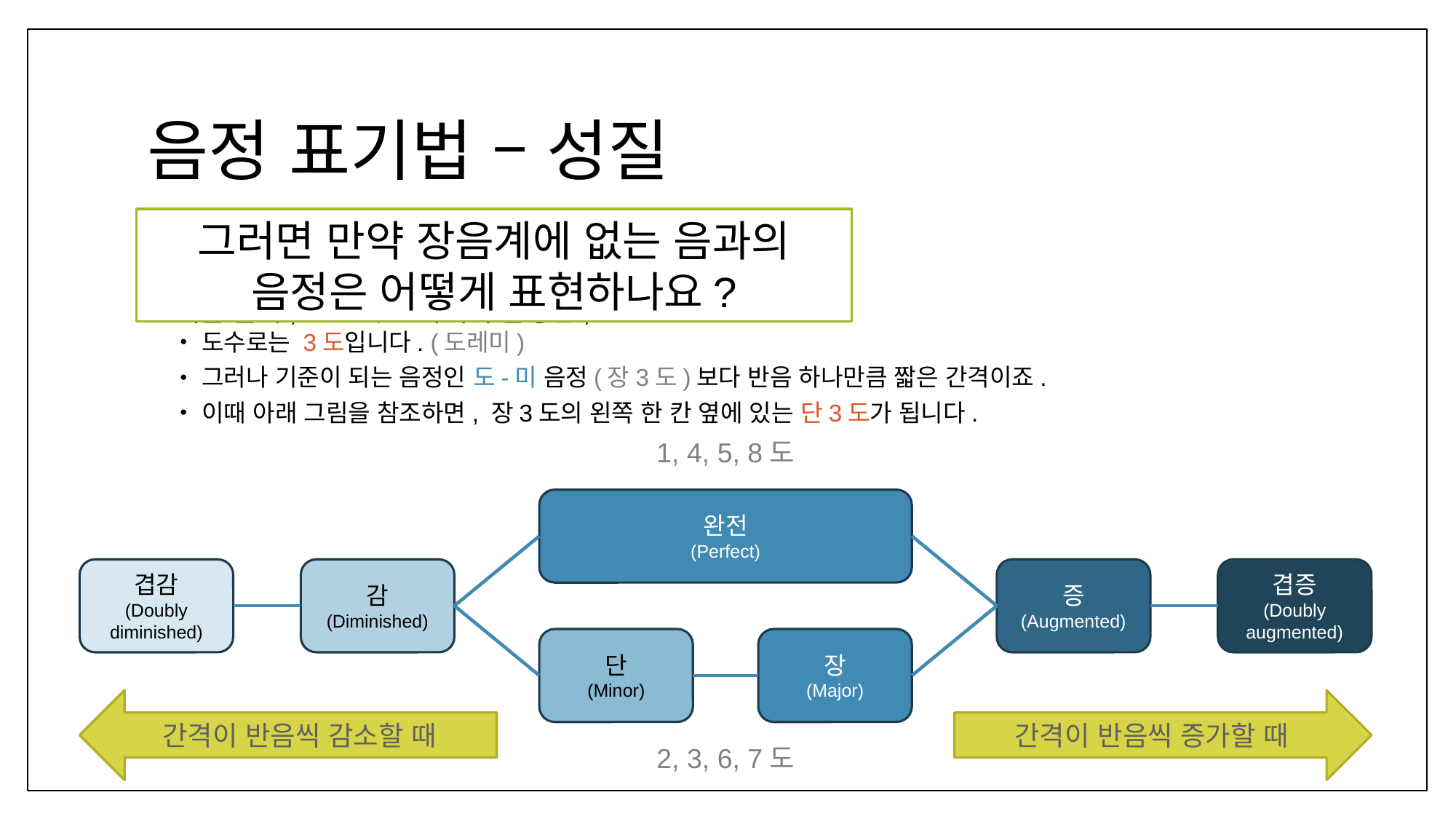

# 음정 표기법 – 성질
그러면 만약 장음계에 없는 음과의 음정은 어떻게 표현하나요?

예를 들어, 도-미♭ 사이의 음정은,
도수로는 3도입니다. (도레미)
그러나 기준이 되는 음정인 도-미 음정(장3도)보다 반음 하나만큼 짧은 간격이죠.
이때 아래 그림을 참조하면, 장3도의 왼쪽 한 칸 옆에 있는 단3도가 됩니다.

1, 4, 5, 8도
완전
(Perfect)
겹감
(Doubly
diminished)
감
(Diminished)
증
(Augmented)
겹증
(Doubly
augmented)
단
(Minor)
장
(Major)
간격이 반음씩 감소할 때
간격이 반음씩 증가할 때
2, 3, 6, 7도